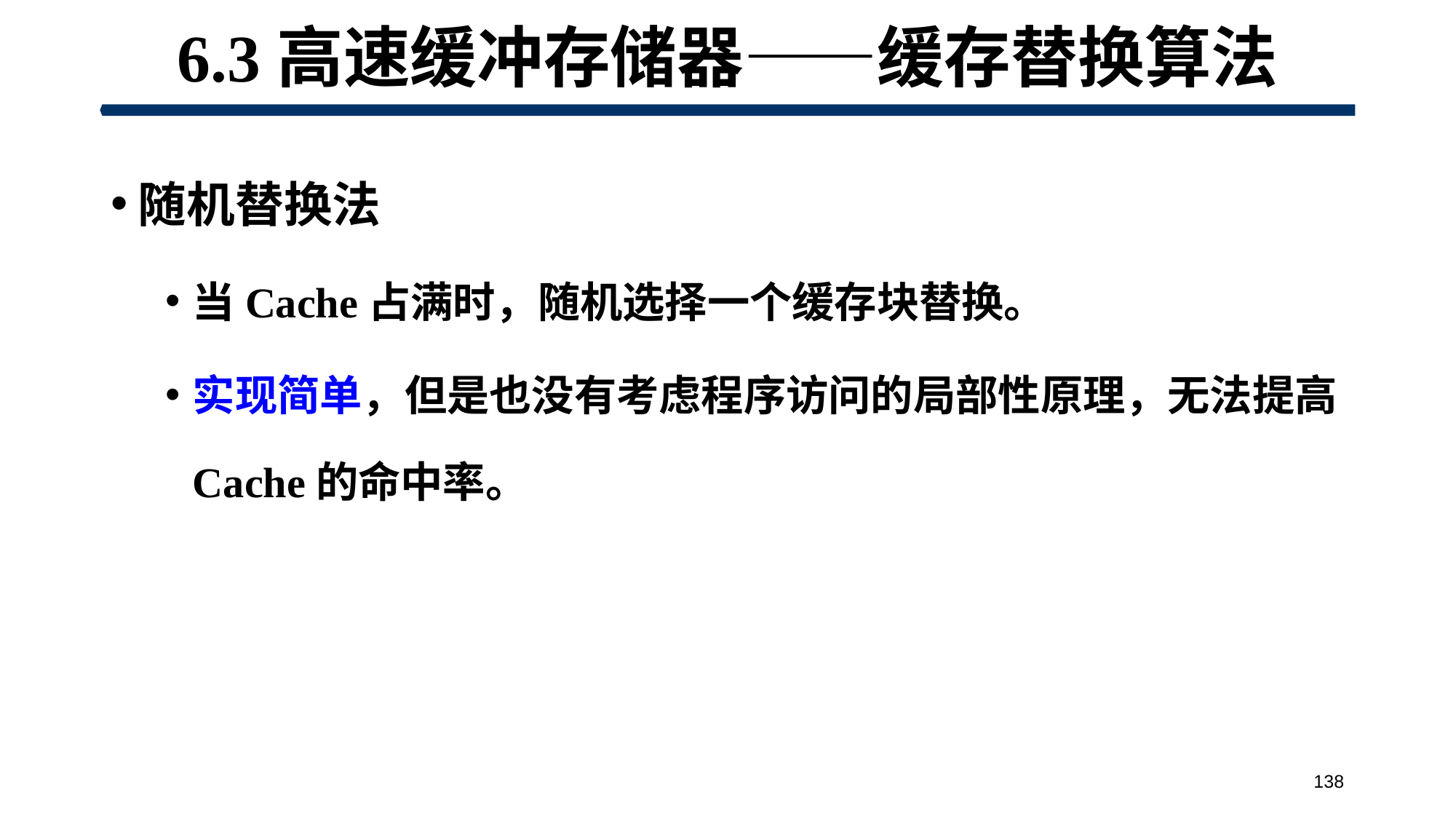

# 6.3高速缓冲存储器——缓存替换算法
随机替换法
当Cache占满时，随机选择一个缓存块替换。
实现简单，但是也没有考虑程序访问的局部性原理，无法提高Cache的命中率。

138